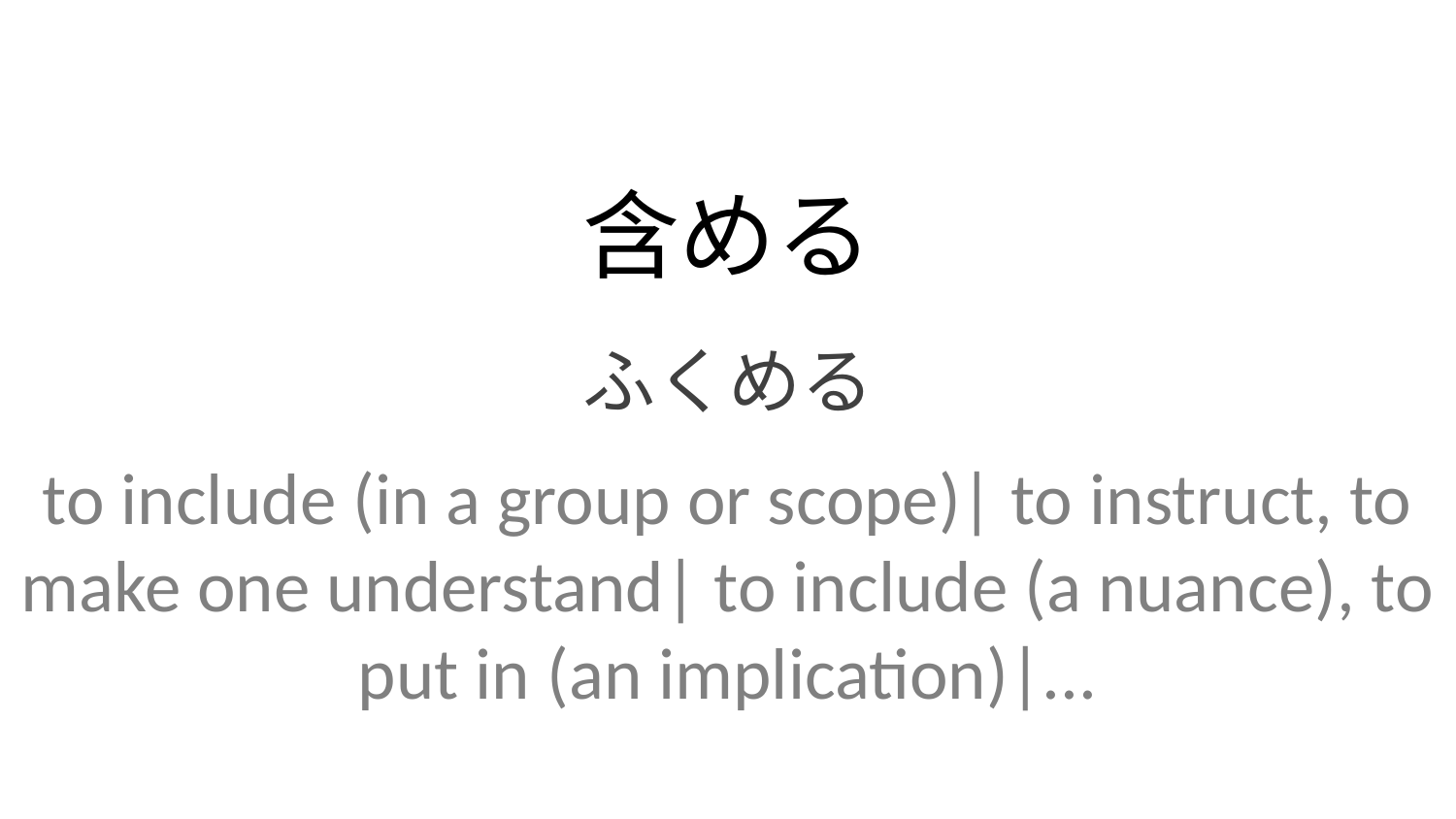

含める

ふくめる
to include (in a group or scope)| to instruct, to make one understand| to include (a nuance), to put in (an implication)|...